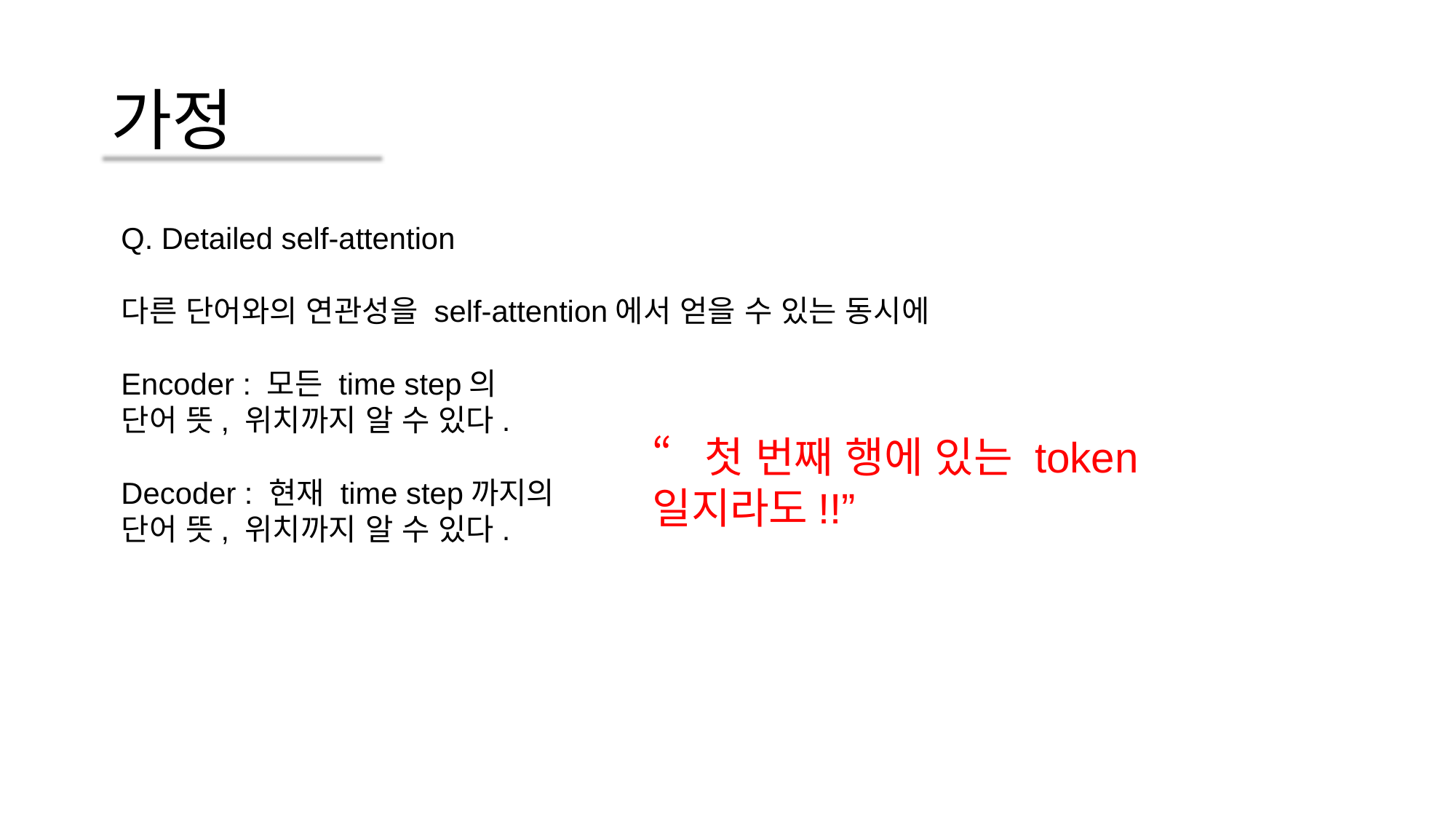

# 가정

Q. Detailed self-attention

다른 단어와의 연관성을 self-attention에서 얻을 수 있는 동시에

Encoder : 모든 time step의
단어 뜻, 위치까지 알 수 있다.

Decoder : 현재 time step까지의
단어 뜻, 위치까지 알 수 있다.
“첫 번째 행에 있는 token일지라도!!”